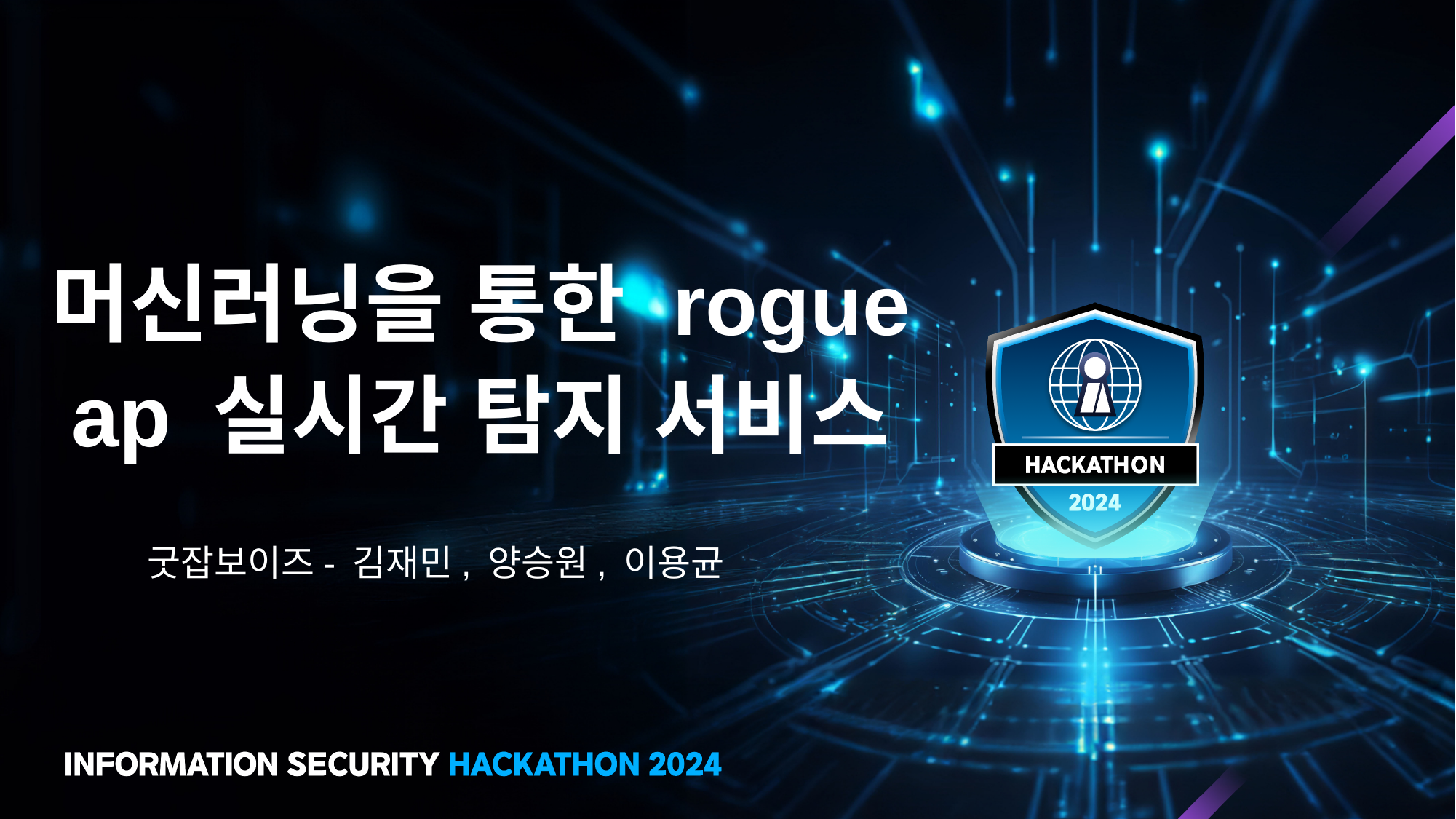

# 머신러닝을 통한 rogue ap 실시간 탐지 서비스
굿잡보이즈- 김재민, 양승원, 이용균